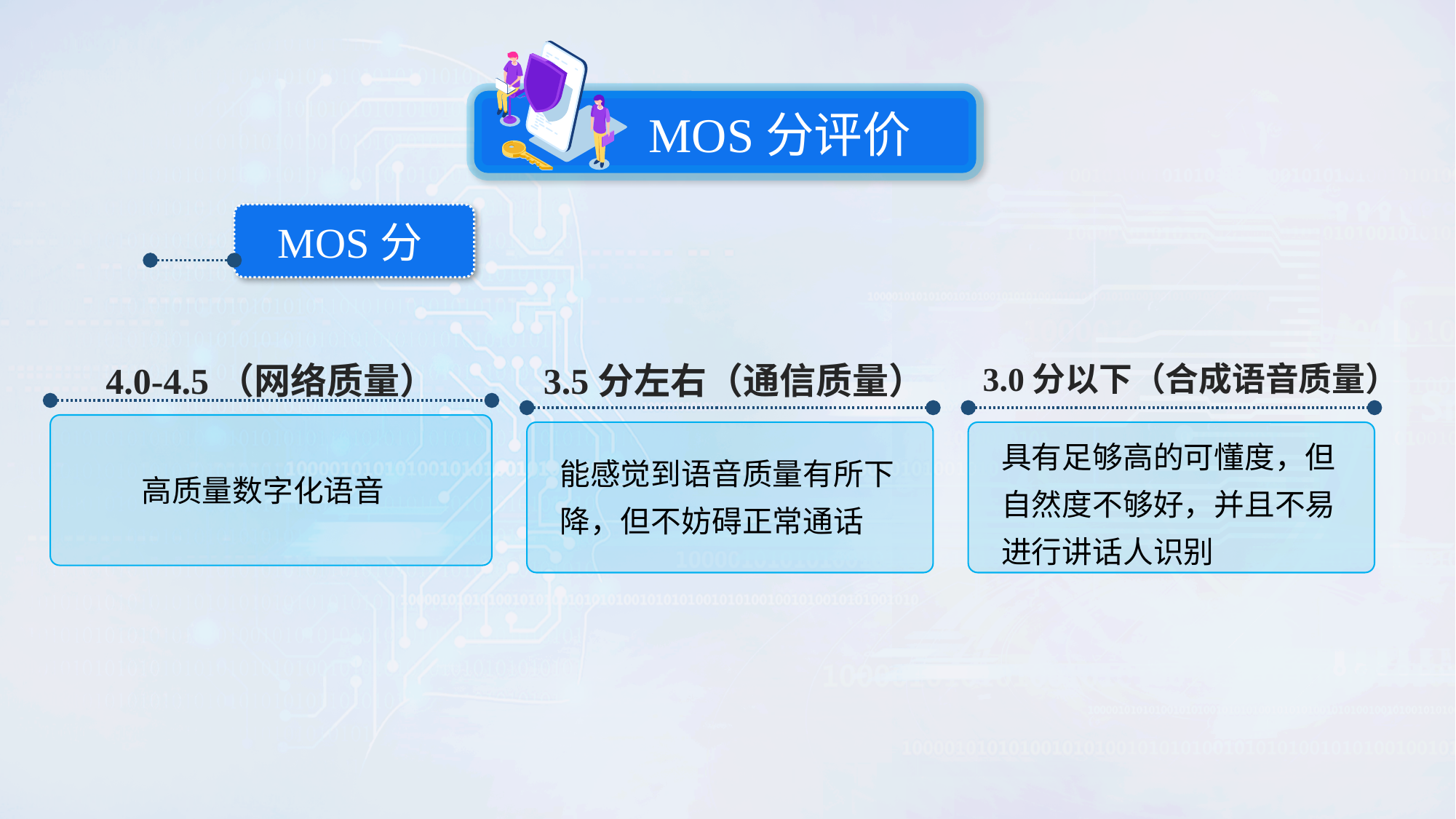

MOS分评价

MOS分
4.0-4.5（网络质量）
3.5分左右（通信质量）
3.0分以下（合成语音质量）

具有足够高的可懂度，但自然度不够好，并且不易进行讲话人识别
能感觉到语音质量有所下降，但不妨碍正常通话
高质量数字化语音